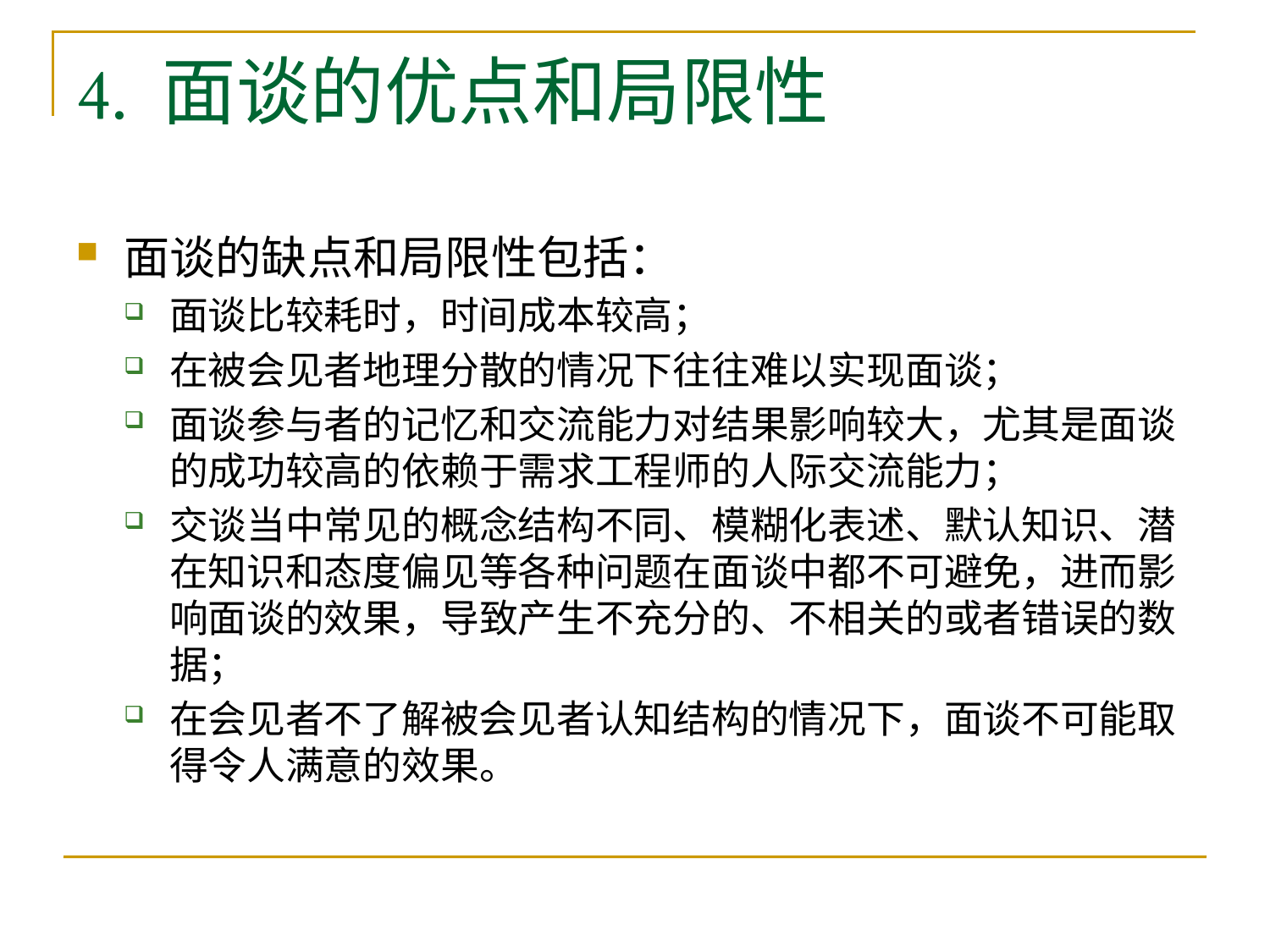

# 4. 面谈的优点和局限性
面谈的缺点和局限性包括：
面谈比较耗时，时间成本较高；
在被会见者地理分散的情况下往往难以实现面谈；
面谈参与者的记忆和交流能力对结果影响较大，尤其是面谈的成功较高的依赖于需求工程师的人际交流能力；
交谈当中常见的概念结构不同、模糊化表述、默认知识、潜在知识和态度偏见等各种问题在面谈中都不可避免，进而影响面谈的效果，导致产生不充分的、不相关的或者错误的数据；
在会见者不了解被会见者认知结构的情况下，面谈不可能取得令人满意的效果。